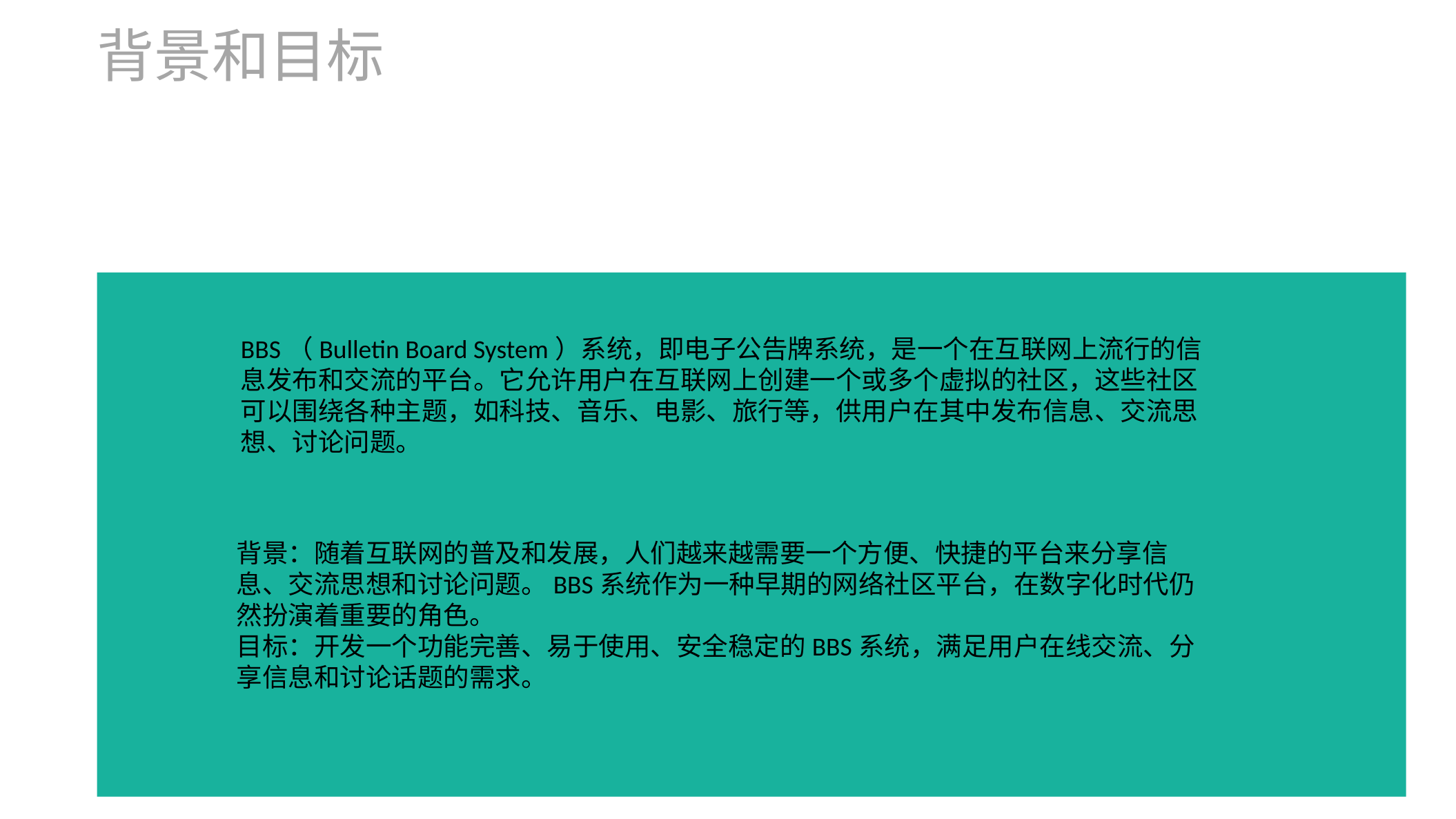

背景和目标

BBS（Bulletin Board System）系统，即电子公告牌系统，是一个在互联网上流行的信息发布和交流的平台。它允许用户在互联网上创建一个或多个虚拟的社区，这些社区可以围绕各种主题，如科技、音乐、电影、旅行等，供用户在其中发布信息、交流思想、讨论问题。
背景：随着互联网的普及和发展，人们越来越需要一个方便、快捷的平台来分享信息、交流思想和讨论问题。BBS系统作为一种早期的网络社区平台，在数字化时代仍然扮演着重要的角色。
目标：开发一个功能完善、易于使用、安全稳定的BBS系统，满足用户在线交流、分享信息和讨论话题的需求。